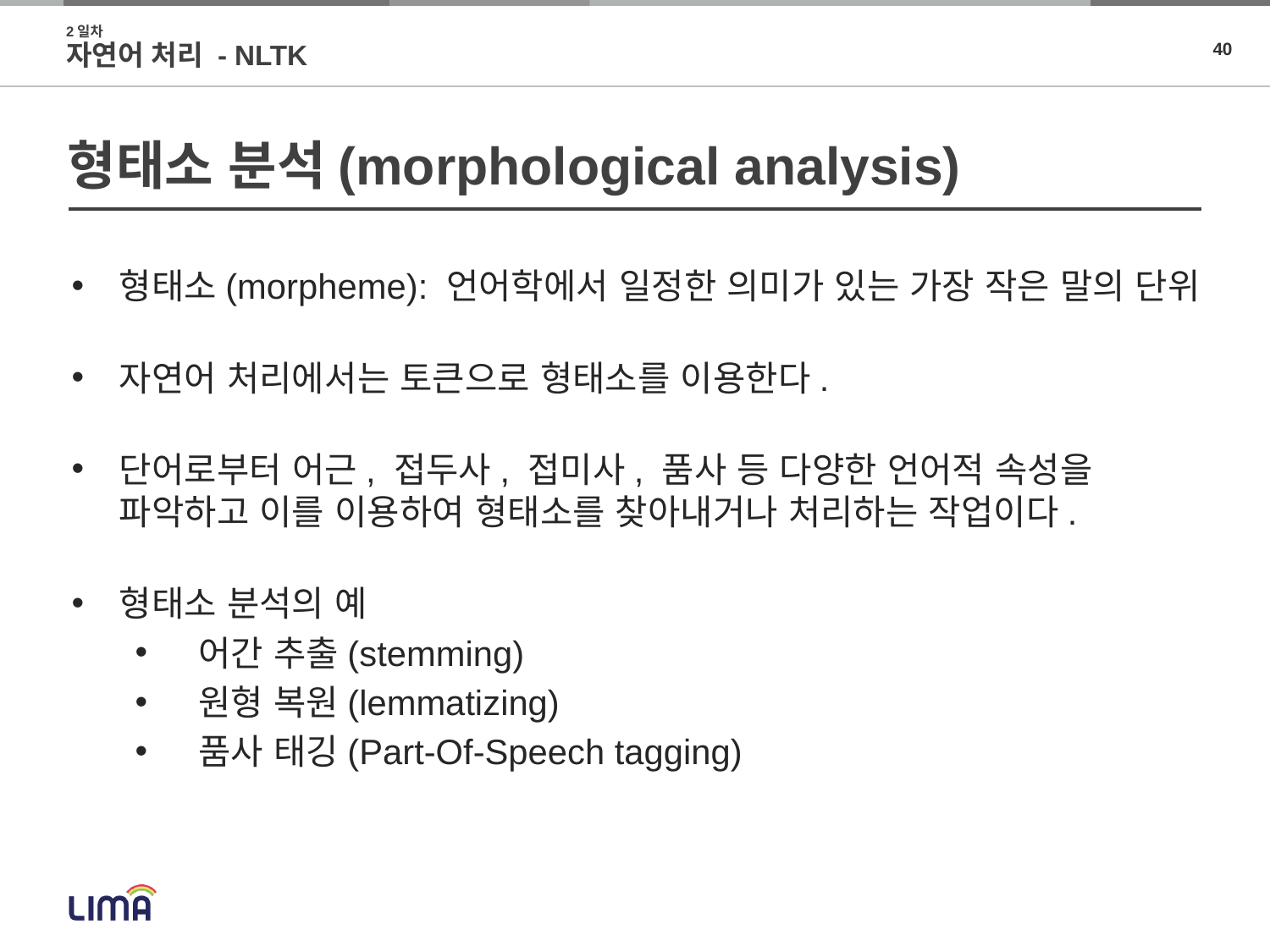

2일차
자연어 처리 - NLTK
# 형태소 분석(morphological analysis)
형태소(morpheme): 언어학에서 일정한 의미가 있는 가장 작은 말의 단위
자연어 처리에서는 토큰으로 형태소를 이용한다.
단어로부터 어근, 접두사, 접미사, 품사 등 다양한 언어적 속성을 파악하고 이를 이용하여 형태소를 찾아내거나 처리하는 작업이다.
형태소 분석의 예
어간 추출(stemming)
원형 복원(lemmatizing)
품사 태깅(Part-Of-Speech tagging)